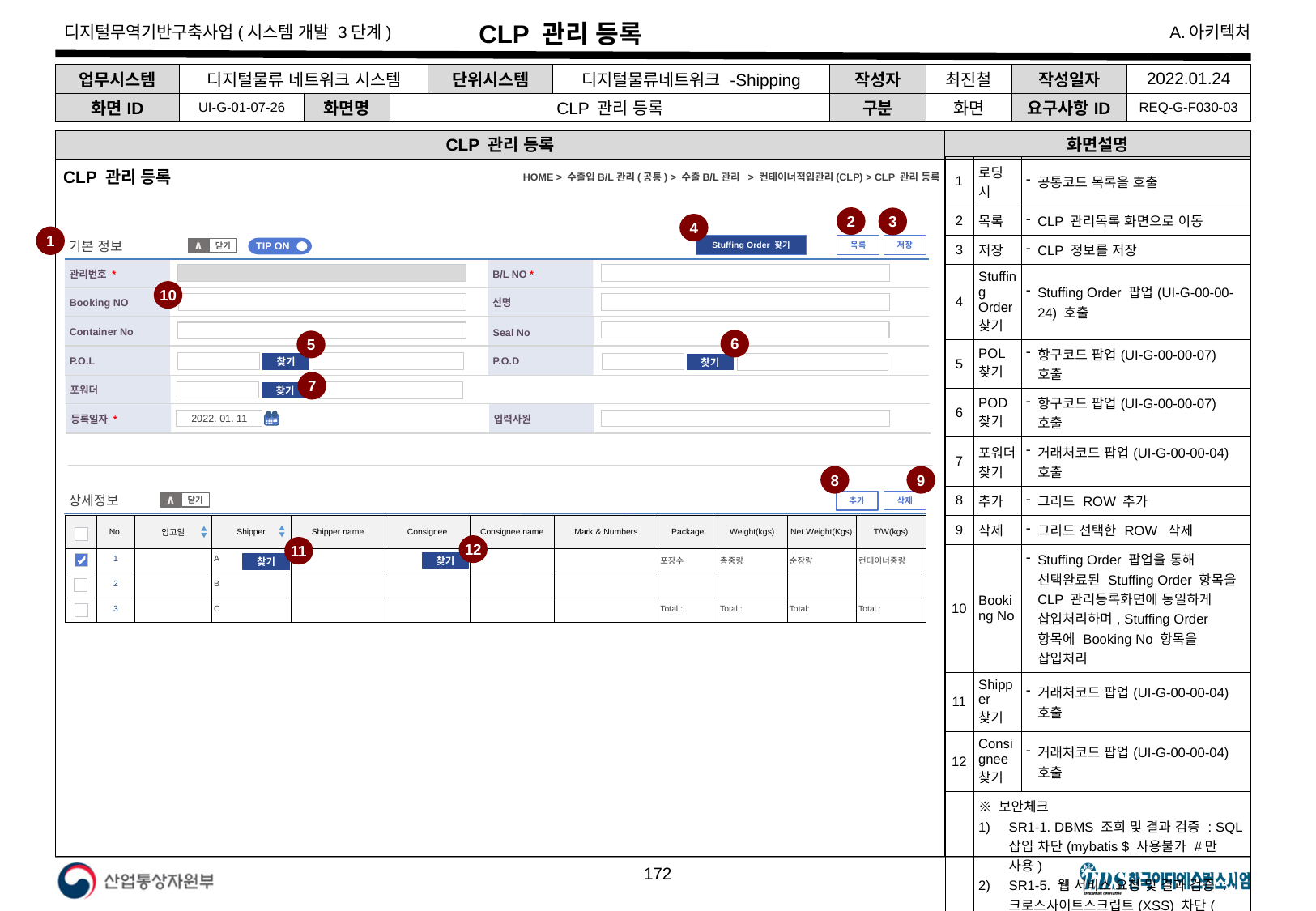

# CLP 관리 등록
| 업무시스템 | 디지털물류 네트워크 시스템 |  |  | 단위시스템 | 디지털물류네트워크 -Shipping | 작성자 | 최진철 | 작성일자 | 2022.01.24 |
| --- | --- | --- | --- | --- | --- | --- | --- | --- | --- |
| 화면ID | UI-G-01-07-26 | 화면명 | CLP 관리 등록 |  |  | 구분 | 화면 | 요구사항ID | REQ-G-F030-03 |
CLP 관리 등록
화면설명

| 1 | 로딩 시 | 공통코드 목록을 호출 |
| --- | --- | --- |
| 2 | 목록 | CLP 관리목록 화면으로 이동 |
| 3 | 저장 | CLP 정보를 저장 |
| 4 | Stuffing Order 찾기 | Stuffing Order 팝업(UI-G-00-00-24) 호출 |
| 5 | POL찾기 | 항구코드 팝업(UI-G-00-00-07) 호출 |
| 6 | POD찾기 | 항구코드 팝업(UI-G-00-00-07) 호출 |
| 7 | 포워더 찾기 | 거래처코드 팝업(UI-G-00-00-04)호출 |
| 8 | 추가 | 그리드 ROW 추가 |
| 9 | 삭제 | 그리드 선택한 ROW 삭제 |
| 10 | Booking No | Stuffing Order 팝업을 통해 선택완료된 Stuffing Order 항목을 CLP 관리등록화면에 동일하게 삽입처리하며, Stuffing Order 항목에 Booking No 항목을 삽입처리 |
| 11 | Shipper 찾기 | 거래처코드 팝업(UI-G-00-00-04)호출 |
| 12 | Consignee 찾기 | 거래처코드 팝업(UI-G-00-00-04)호출 |
|  | ※ 보안체크 SR1-1. DBMS 조회 및 결과 검증 : SQL 삽입 차단(mybatis $ 사용불가 #만 사용) SR1-5. 웹 서비스 요청 및 결과 검증 : 크로스사이트스크립트(XSS) 차단(공통필터적용) SR3-1. 예외처리 : 에러 시 시스템 정보 노출차단(에러 시 오류페이지 이동 공통 적용) |  |
CLP 관리 등록
HOME > 수출입B/L관리(공통) > 수출B/L관리  > 컨테이너적입관리(CLP) > CLP 관리 등록

2
3
4
1
기본 정보
저장
목록
Stuffing Order 찾기
TIP ON

닫기
∧
관리번호 *
B/L NO *

10
Booking NO
선명

Seal No
Container No

6
5
P.O.D
P.O.L

찾기
찾기
7
포워더

찾기
입력사원
등록일자 *
2022. 01. 11

8
9
상세정보
삭제
추가
닫기
∧
|  | No. | 입고일 | Shipper | Shipper name | Consignee | Consignee name | Mark & Numbers | Package | Weight(kgs) | Net Weight(Kgs) | T/W(kgs) |
| --- | --- | --- | --- | --- | --- | --- | --- | --- | --- | --- | --- |
|  | 1 |  | A |  |  |  |  | 포장수 | 총중량 | 순장량 | 컨테이너중량 |
|  | 2 |  | B |  |  |  |  |  |  |  |  |
|  | 3 |  | C |  |  |  |  | Total : | Total : | Total: | Total : |

12
11
찾기

찾기